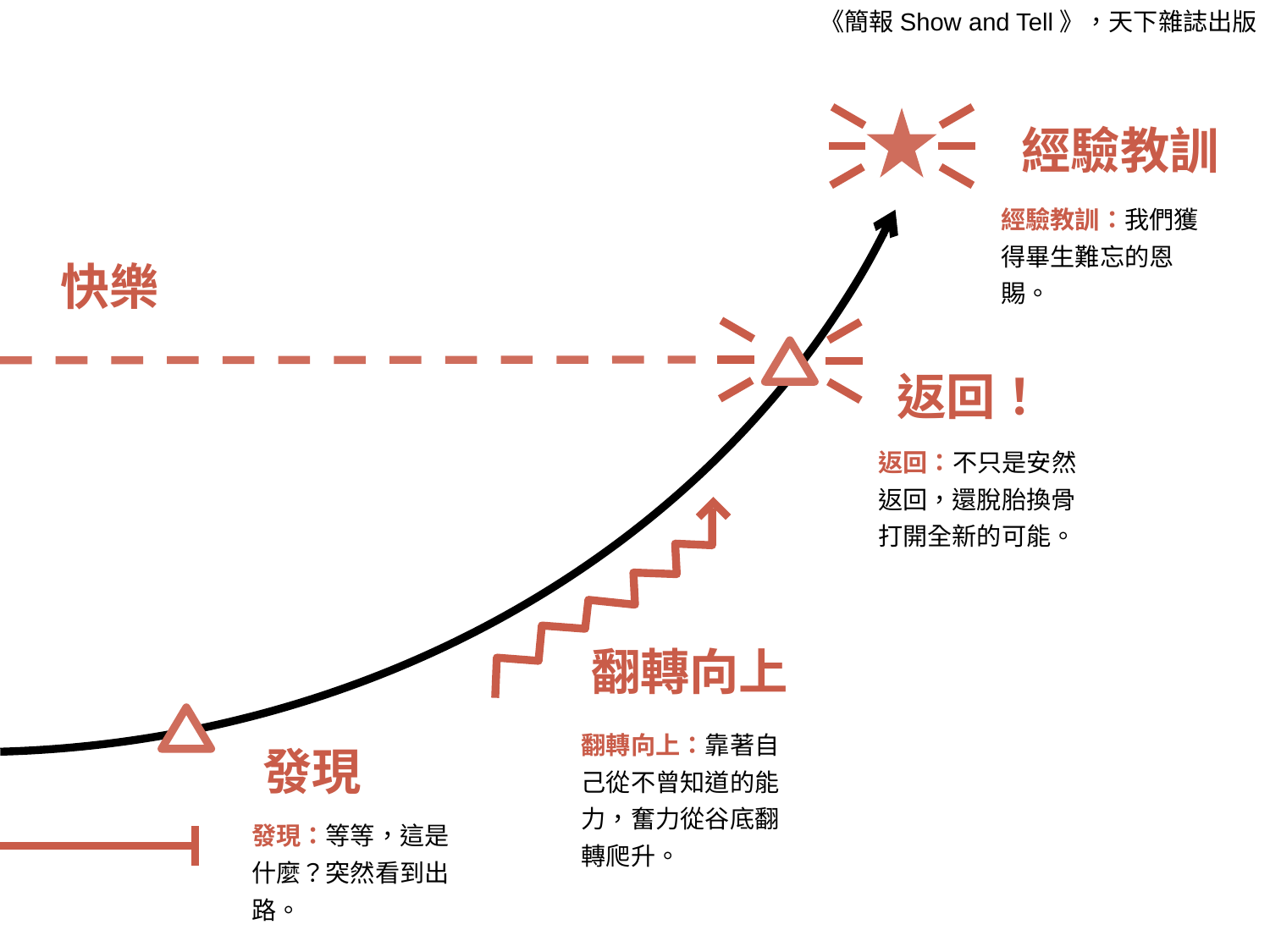

《簡報Show and Tell》，天下雜誌出版

經驗教訓
經驗教訓：我們獲得畢生難忘的恩賜。
快樂

返回！
返回：不只是安然返回，還脫胎換骨打開全新的可能。

翻轉向上

翻轉向上：靠著自己從不曾知道的能力，奮力從谷底翻轉爬升。
發現
發現：等等，這是什麼？突然看到出路。